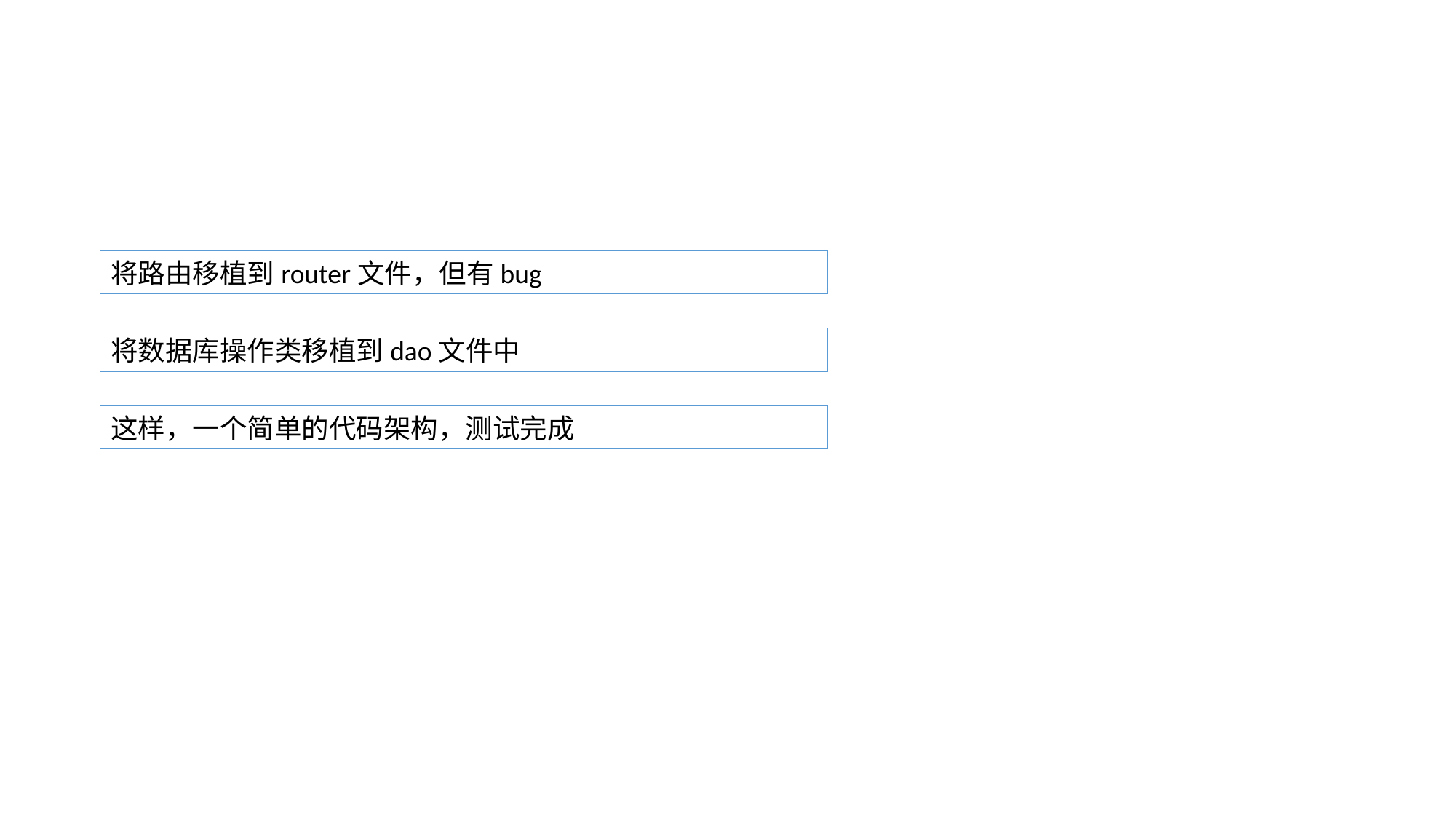

#
将路由移植到router文件，但有bug
将数据库操作类移植到dao文件中
这样，一个简单的代码架构，测试完成